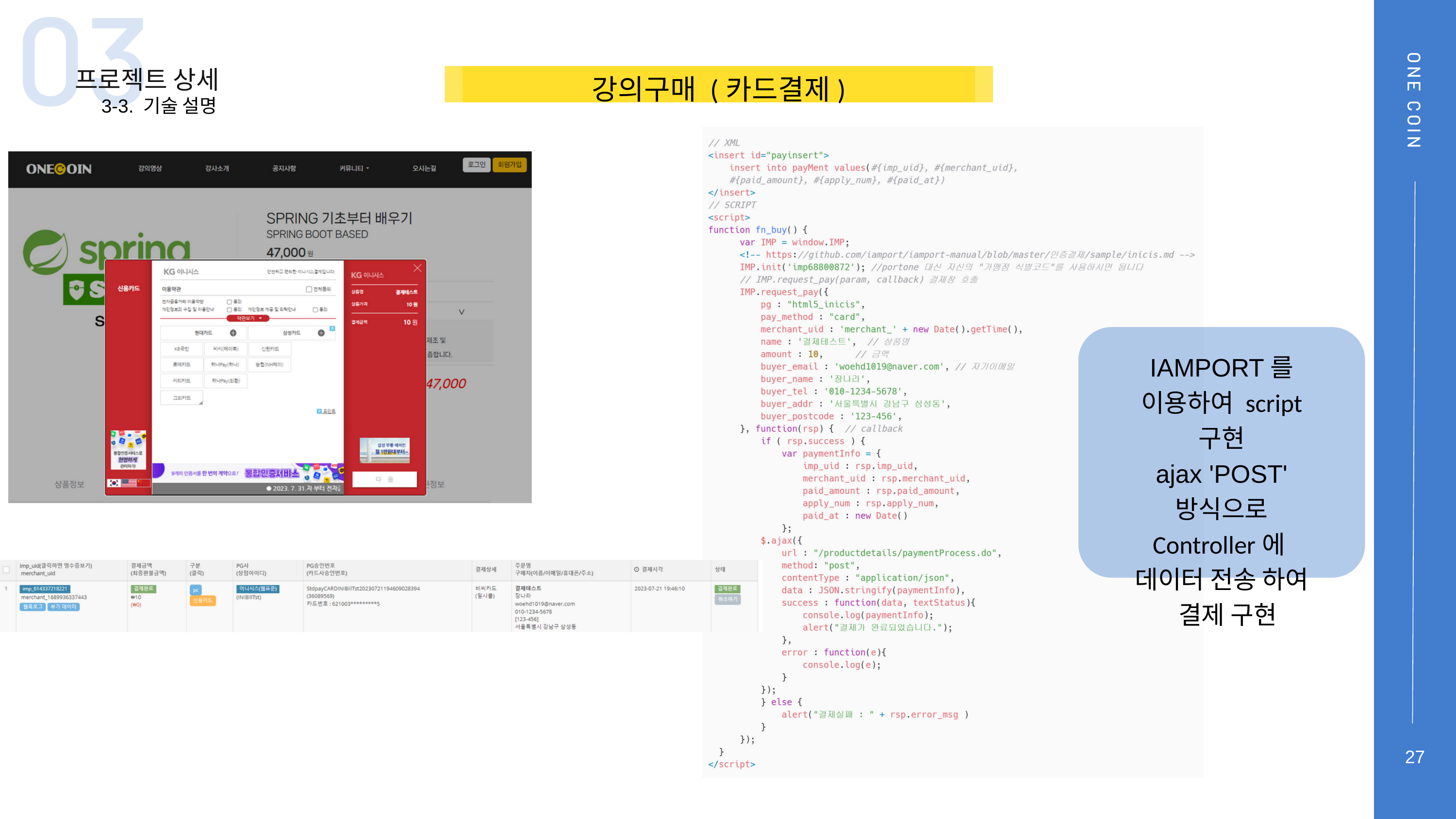

03
프로젝트 상세

강의구매 (카드결제)
3-3. 기술 설명
ONE COIN

IAMPORT를
이용하여 script 구현
 ajax 'POST'
방식으로 Controller에
데이터 전송 하여
 결제 구현

27